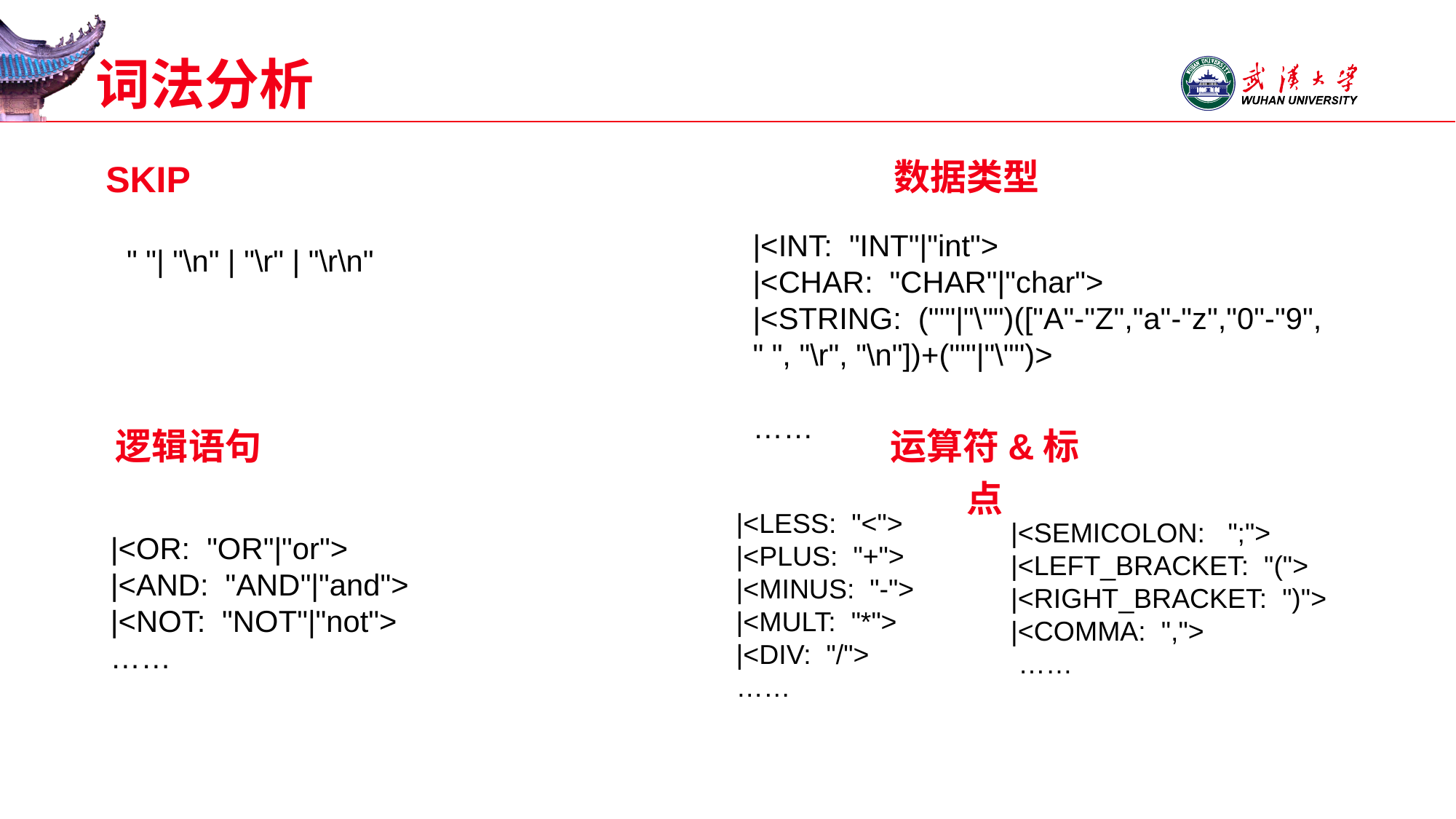

# 词法分析
数据类型
SKIP
  |<INT:  "INT"|"int">
  |<CHAR:  "CHAR"|"char">
  |<STRING:  ("'"|"\"")(["A"-"Z","a"-"z","0"-"9",
  " ", "\r", "\n"])+("'"|"\"")>

  ……
 " "| "\n" | "\r" | "\r\n"
逻辑语句
运算符&标点
|<LESS:  "<">
|<PLUS:  "+">
|<MINUS:  "-">
|<MULT:  "*">
|<DIV:  "/">
……
  |<SEMICOLON:   ";">
  |<LEFT_BRACKET:  "(">
  |<RIGHT_BRACKET:  ")">
  |<COMMA:  ",">
   ……
  |<OR:  "OR"|"or">
  |<AND:  "AND"|"and">
  |<NOT:  "NOT"|"not">
  ……